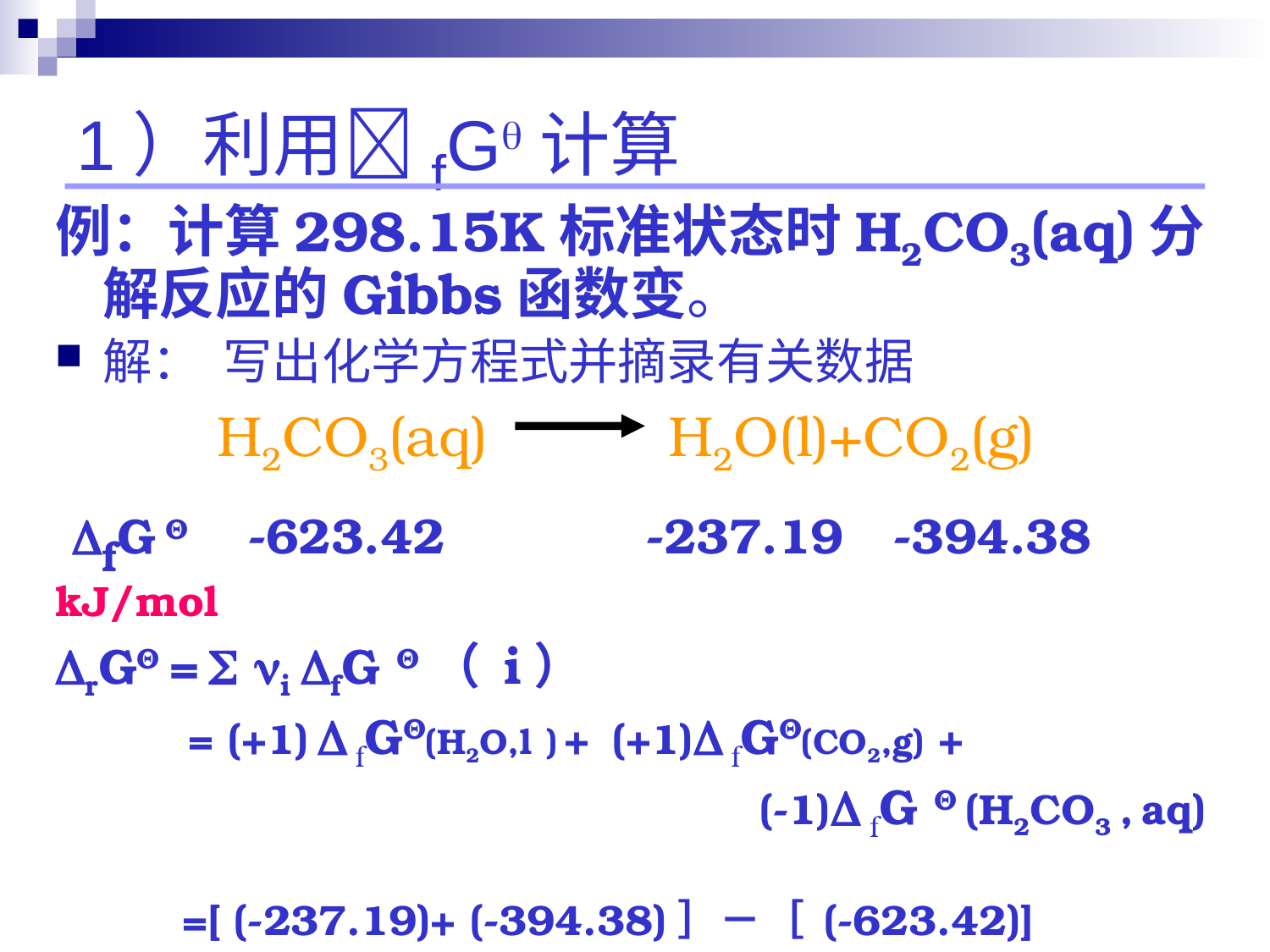

# 1）利用ΔfGθ计算

例：计算298.15K标准状态时H2CO3(aq)分解反应的Gibbs函数变。
解：  写出化学方程式并摘录有关数据
         H2CO3(aq)          H2O(l)+CO2(g)
 ΔfG Θ    -623.42            -237.19   -394.38
kJ/mol
ΔrGΘ = Σ νi ΔfG Θ（ i）
        = (+1) Δ fGΘ(H2O,l ) +  (+1)Δ fGΘ(CO2,g) +
                                                 (-1)Δ fG Θ (H2CO3 , aq)
        =[ (-237.19)+ (-394.38)］－［ (-623.42)]
        = - 8.15kJ/mol